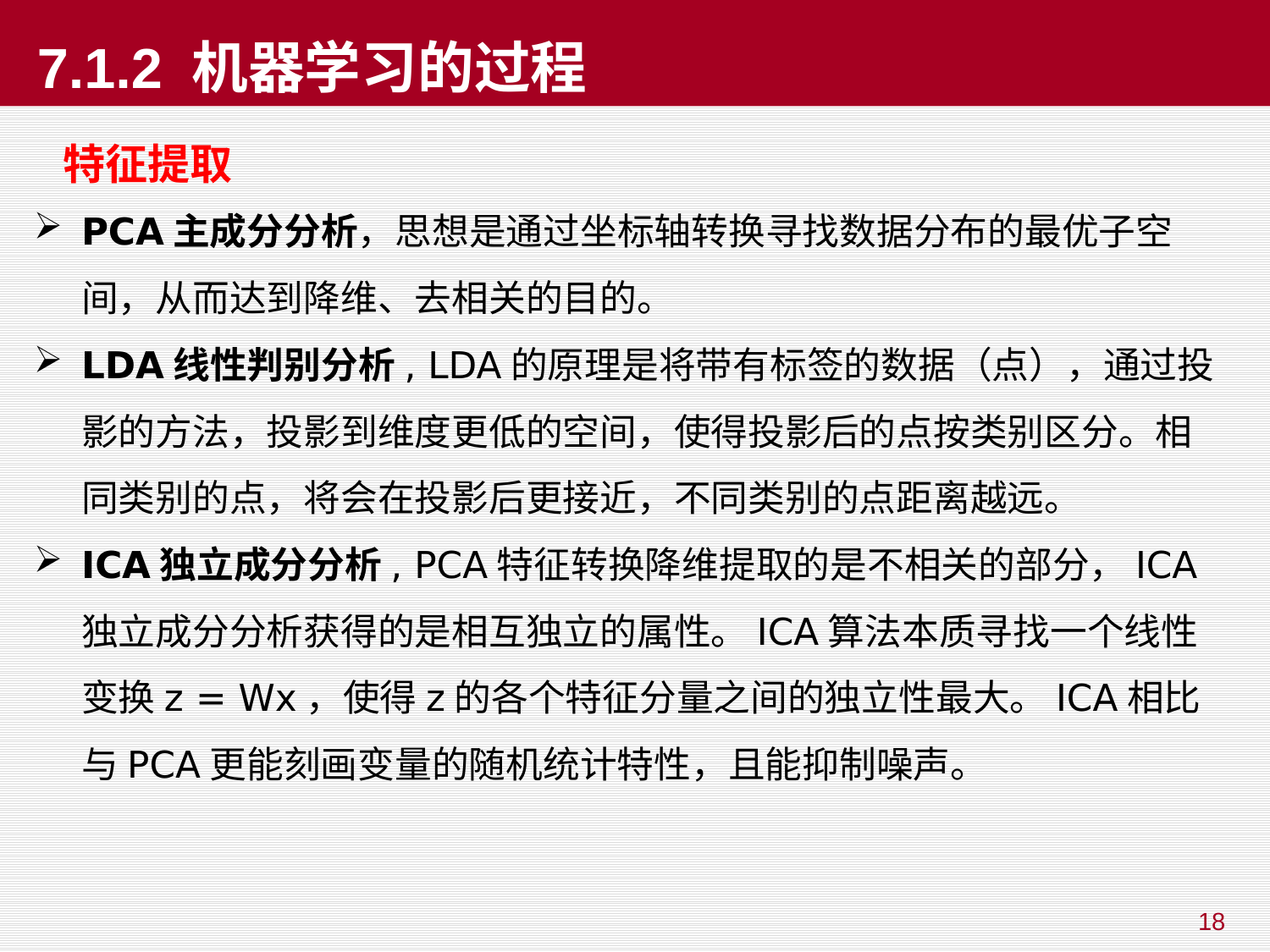

# 7.1.2 机器学习的过程
  特征提取
PCA主成分分析，思想是通过坐标轴转换寻找数据分布的最优子空间，从而达到降维、去相关的目的。
LDA线性判别分析, LDA的原理是将带有标签的数据（点），通过投影的方法，投影到维度更低的空间，使得投影后的点按类别区分。相同类别的点，将会在投影后更接近，不同类别的点距离越远。
ICA独立成分分析, PCA特征转换降维提取的是不相关的部分，ICA独立成分分析获得的是相互独立的属性。ICA算法本质寻找一个线性变换z = Wx，使得z的各个特征分量之间的独立性最大。ICA相比与PCA更能刻画变量的随机统计特性，且能抑制噪声。
18